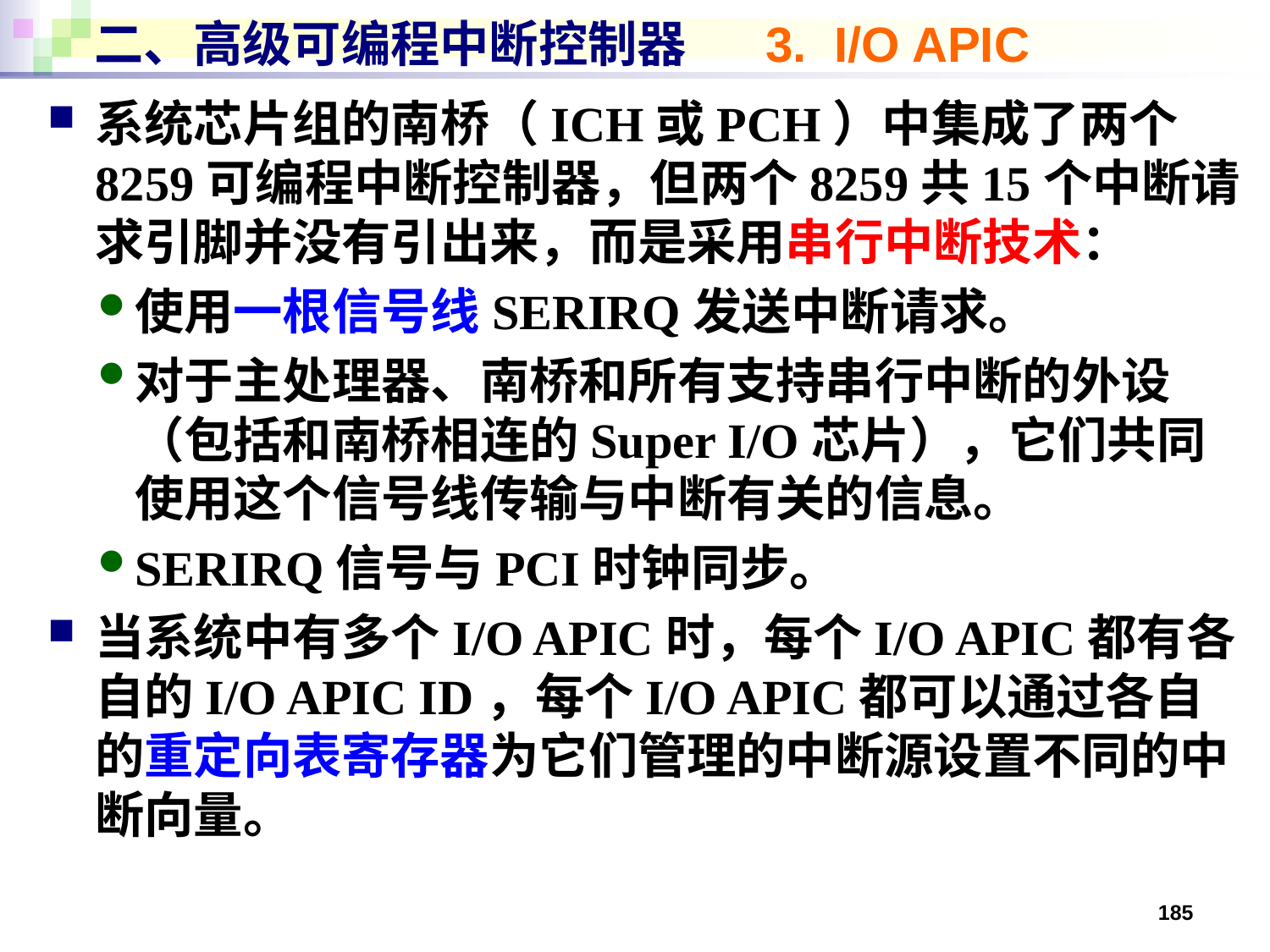

# 二、高级可编程中断控制器      3.  I/O APIC
系统芯片组的南桥（ICH或PCH）中集成了两个8259可编程中断控制器，但两个8259共15个中断请求引脚并没有引出来，而是采用串行中断技术：
使用一根信号线SERIRQ发送中断请求。
对于主处理器、南桥和所有支持串行中断的外设（包括和南桥相连的Super I/O芯片），它们共同使用这个信号线传输与中断有关的信息。
SERIRQ信号与PCI时钟同步。
当系统中有多个I/O APIC时，每个I/O APIC都有各自的I/O APIC ID，每个I/O APIC都可以通过各自的重定向表寄存器为它们管理的中断源设置不同的中断向量。
185